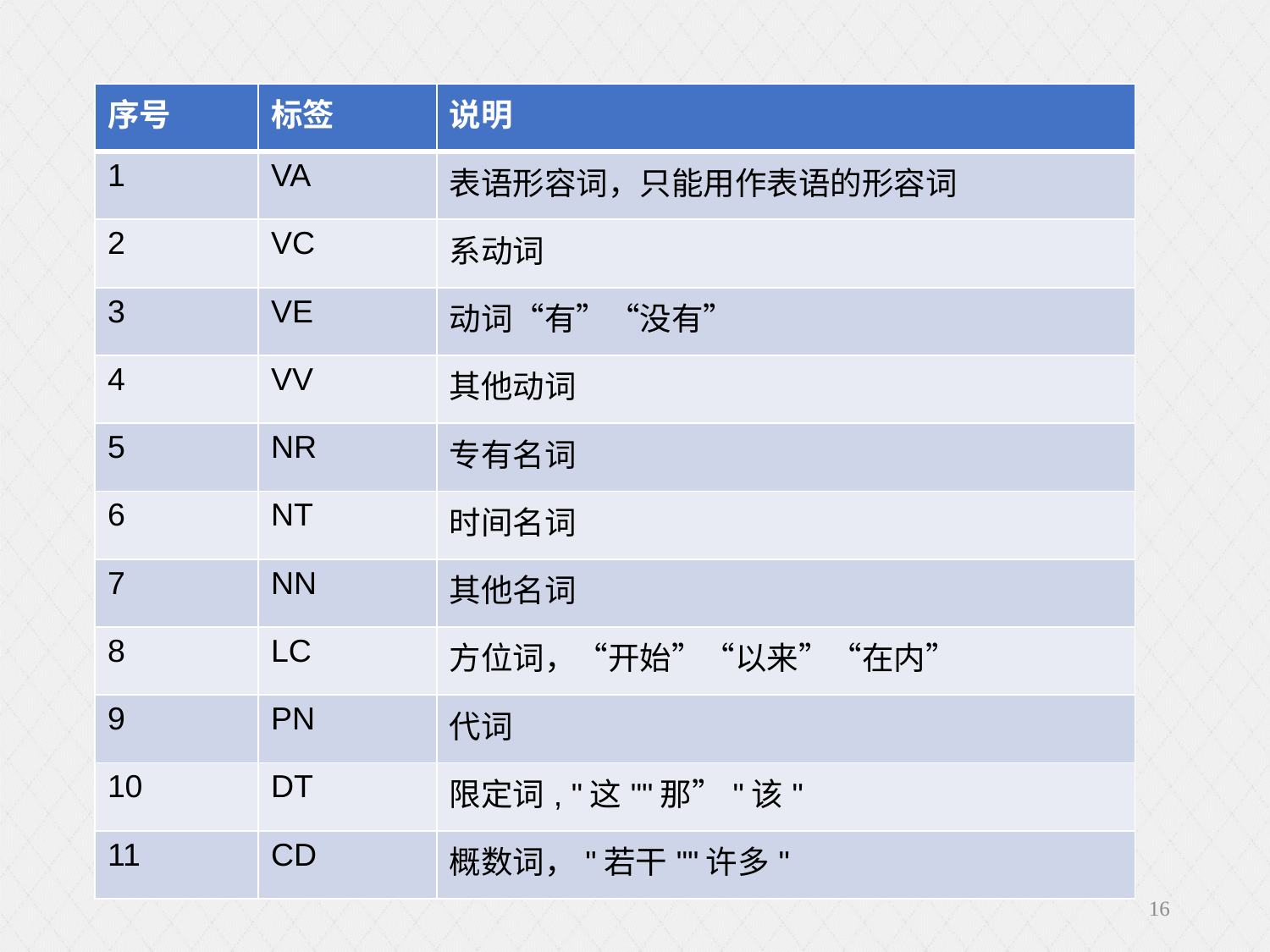

| 序号 | 标签 | 说明 |
| --- | --- | --- |
| 1 | VA | 表语形容词，只能用作表语的形容词 |
| 2 | VC | 系动词 |
| 3 | VE | 动词“有”“没有” |
| 4 | VV | 其他动词 |
| 5 | NR | 专有名词 |
| 6 | NT | 时间名词 |
| 7 | NN | 其他名词 |
| 8 | LC | 方位词，“开始”“以来”“在内” |
| 9 | PN | 代词 |
| 10 | DT | 限定词, "这""那”"该" |
| 11 | CD | 概数词，"若干""许多" |
16